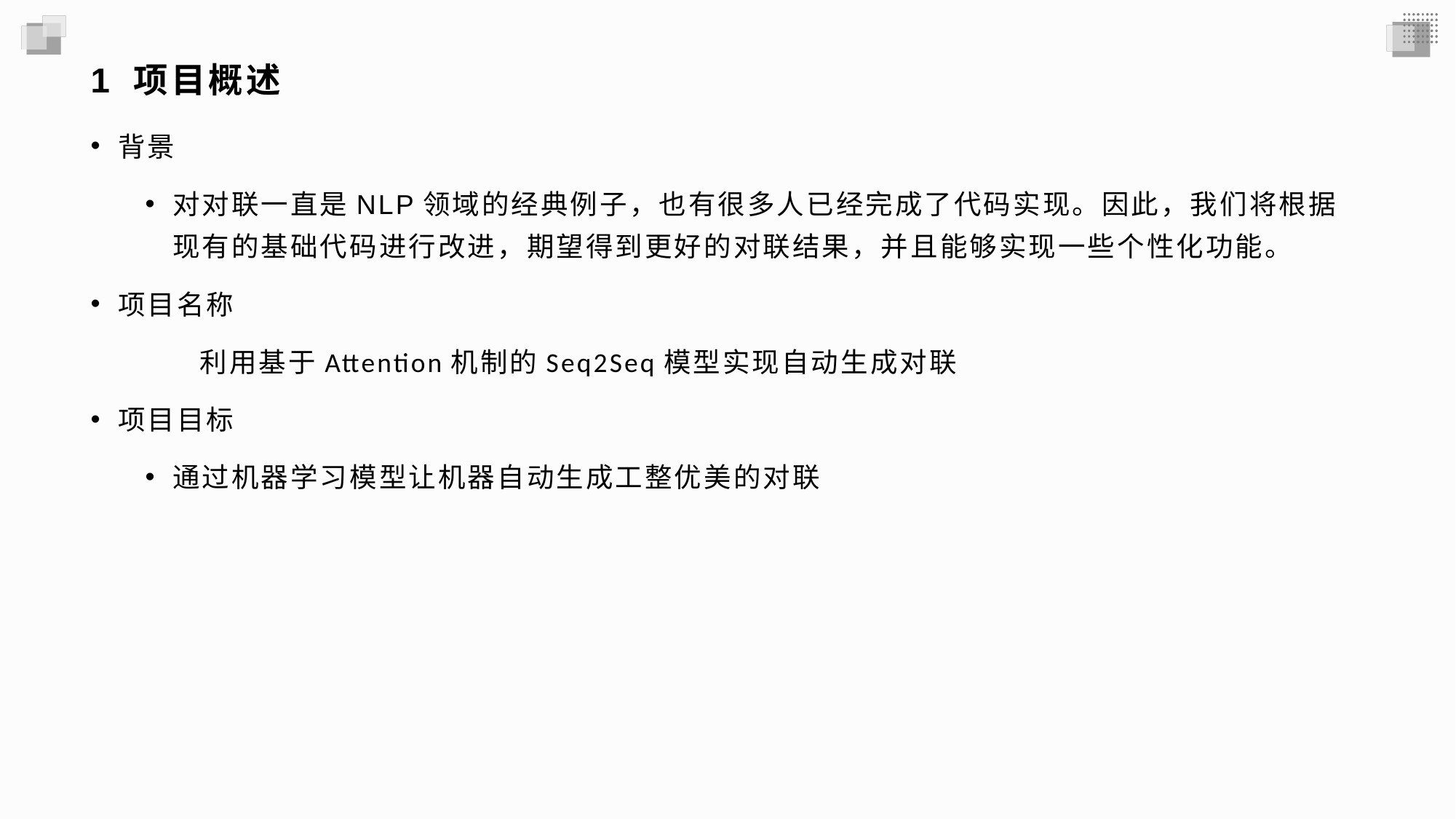

# 1 项目概述
背景
对对联一直是NLP领域的经典例子，也有很多人已经完成了代码实现。因此，我们将根据现有的基础代码进行改进，期望得到更好的对联结果，并且能够实现一些个性化功能。
项目名称
	利用基于Attention机制的Seq2Seq模型实现自动生成对联
项目目标
通过机器学习模型让机器自动生成工整优美的对联